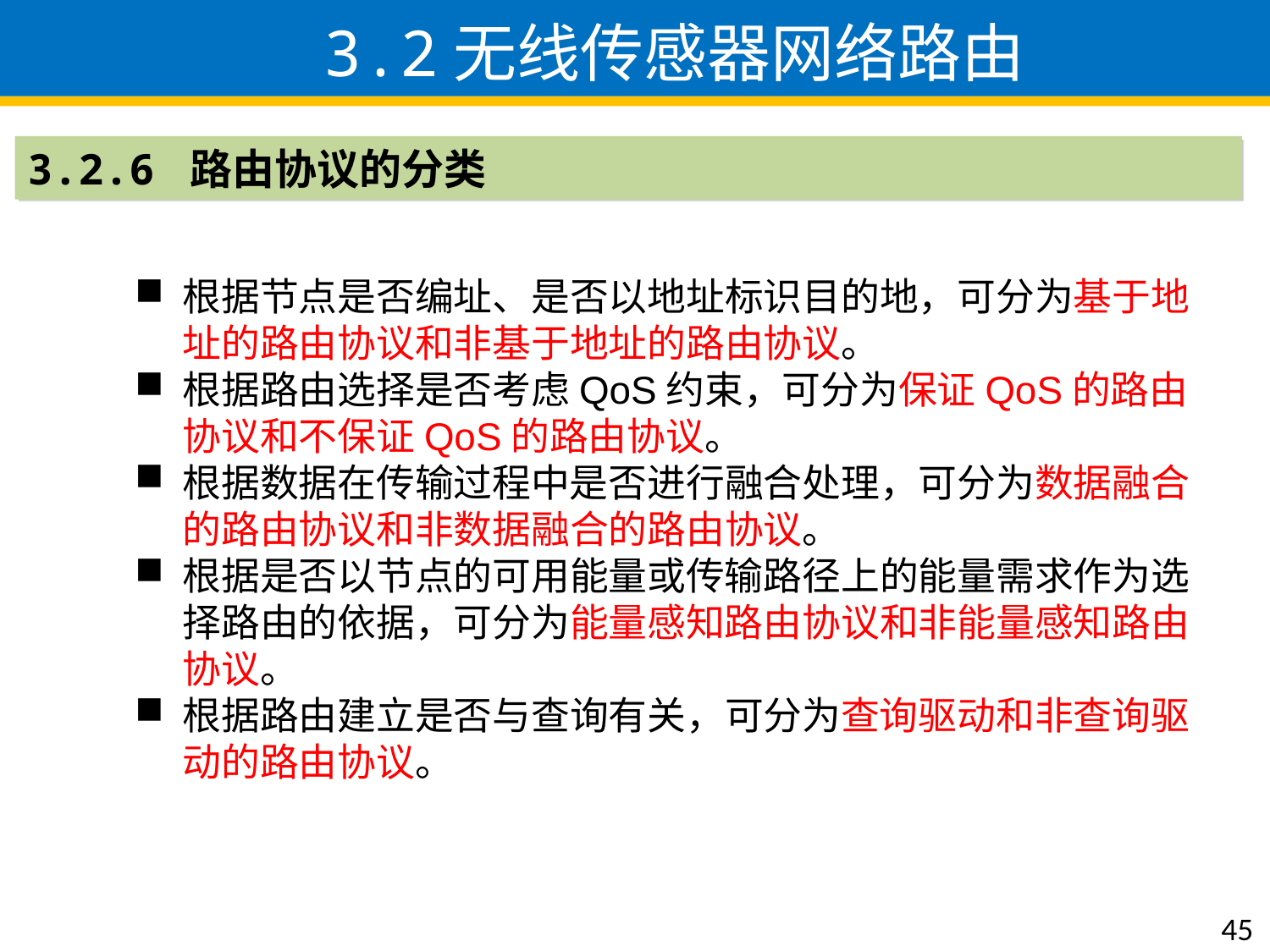

3.2无线传感器网络路由
3.2.6 路由协议的分类
根据节点是否编址、是否以地址标识目的地，可分为基于地址的路由协议和非基于地址的路由协议。
根据路由选择是否考虑QoS约束，可分为保证QoS的路由协议和不保证QoS的路由协议。
根据数据在传输过程中是否进行融合处理，可分为数据融合的路由协议和非数据融合的路由协议。
根据是否以节点的可用能量或传输路径上的能量需求作为选择路由的依据，可分为能量感知路由协议和非能量感知路由协议。
根据路由建立是否与查询有关，可分为查询驱动和非查询驱动的路由协议。
45